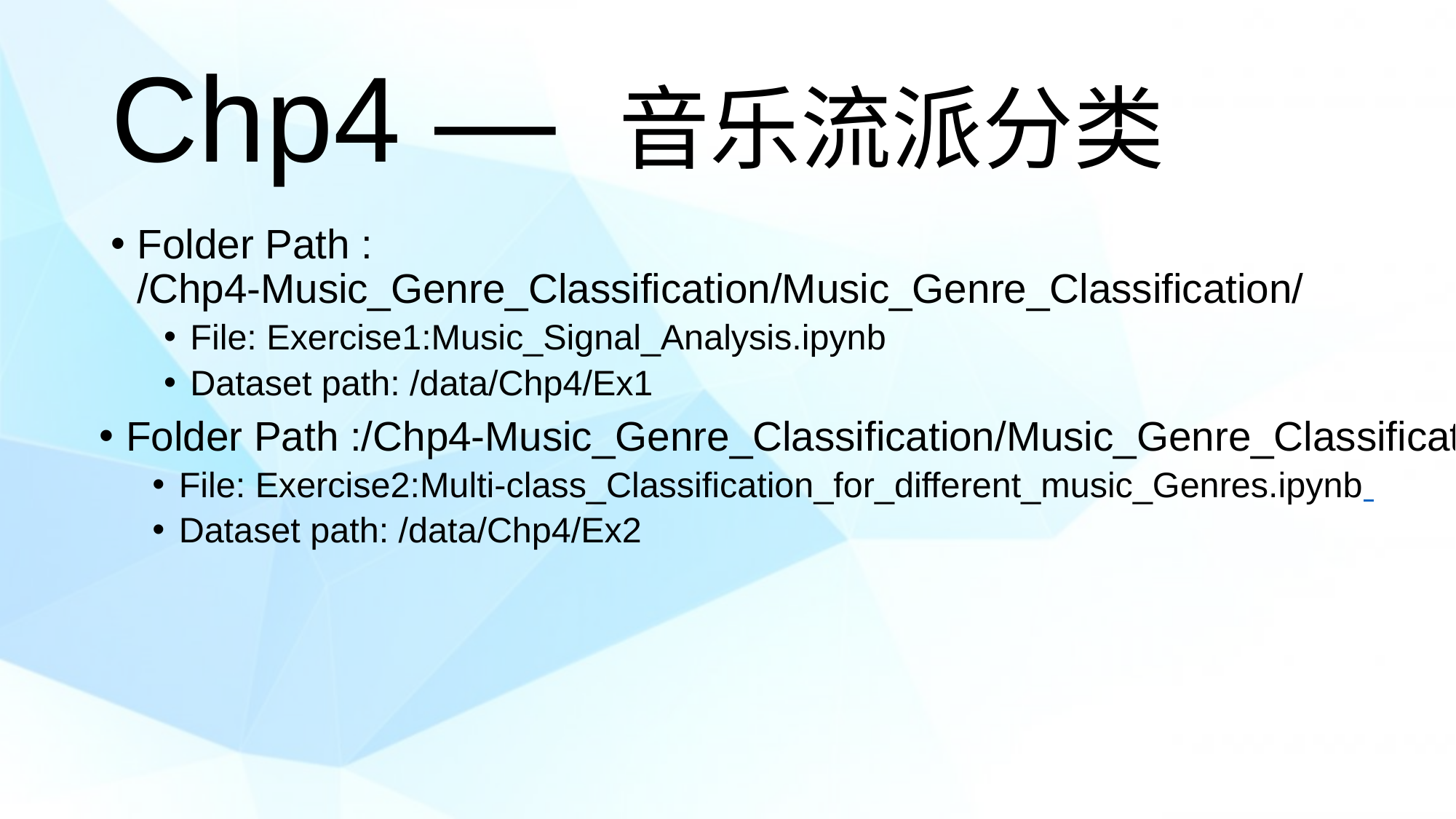

# Chp4 — 音乐流派分类
Folder Path : /Chp4-Music_Genre_Classification/Music_Genre_Classification/
File: Exercise1:Music_Signal_Analysis.ipynb
Dataset path: /data/Chp4/Ex1

Folder Path :/Chp4-Music_Genre_Classification/Music_Genre_Classification/
File: Exercise2:Multi-class_Classification_for_different_music_Genres.ipynb
Dataset path: /data/Chp4/Ex2